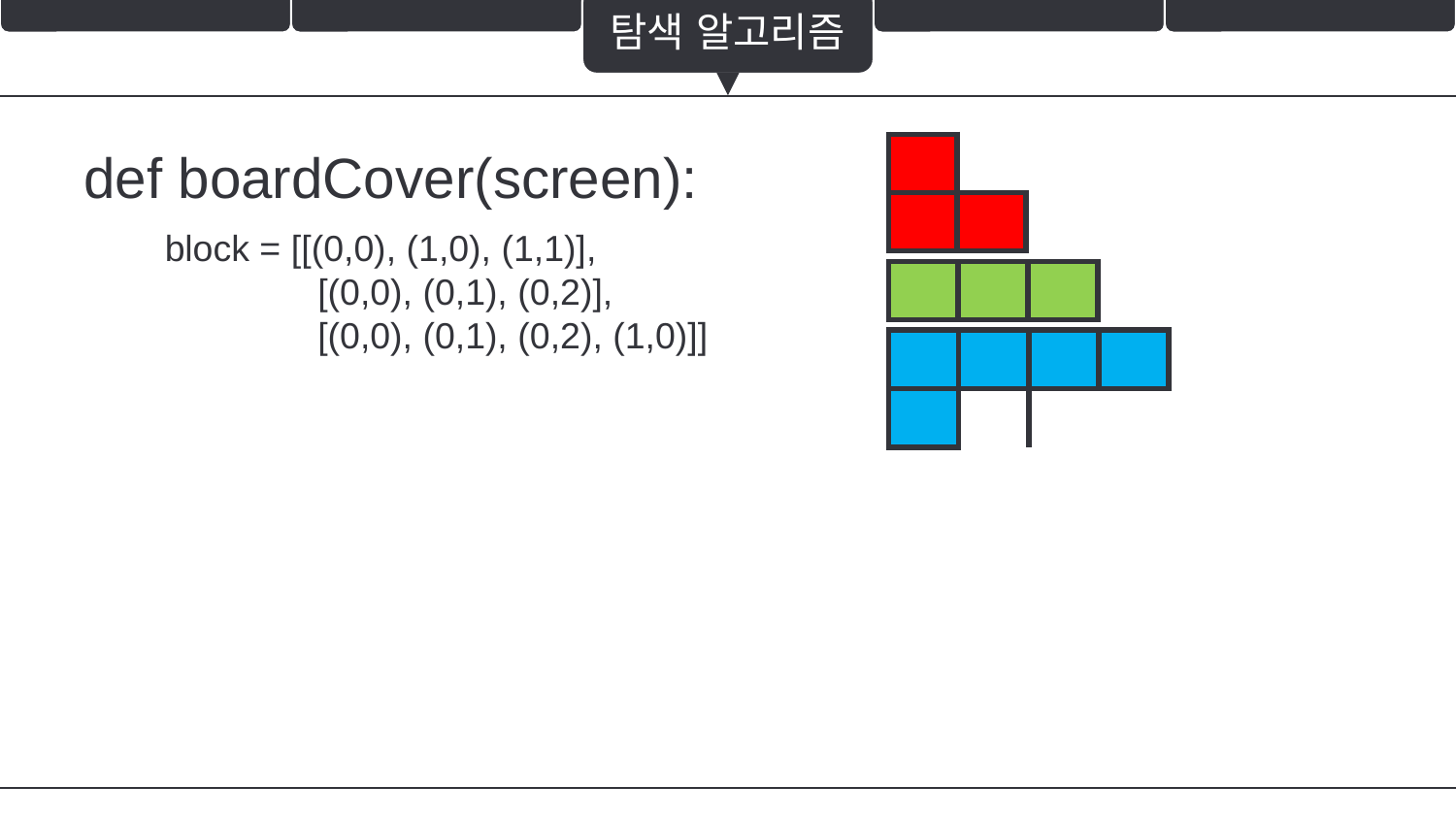

탐색 알고리즘
def boardCover(screen):
|  |  |
| --- | --- |
|  |  |
block = [[(0,0), (1,0), (1,1)],
               [(0,0), (0,1), (0,2)],
               [(0,0), (0,1), (0,2), (1,0)]]
|  |  |  |
| --- | --- | --- |
|  |  |  |  |
| --- | --- | --- | --- |
|  |  |  |  |